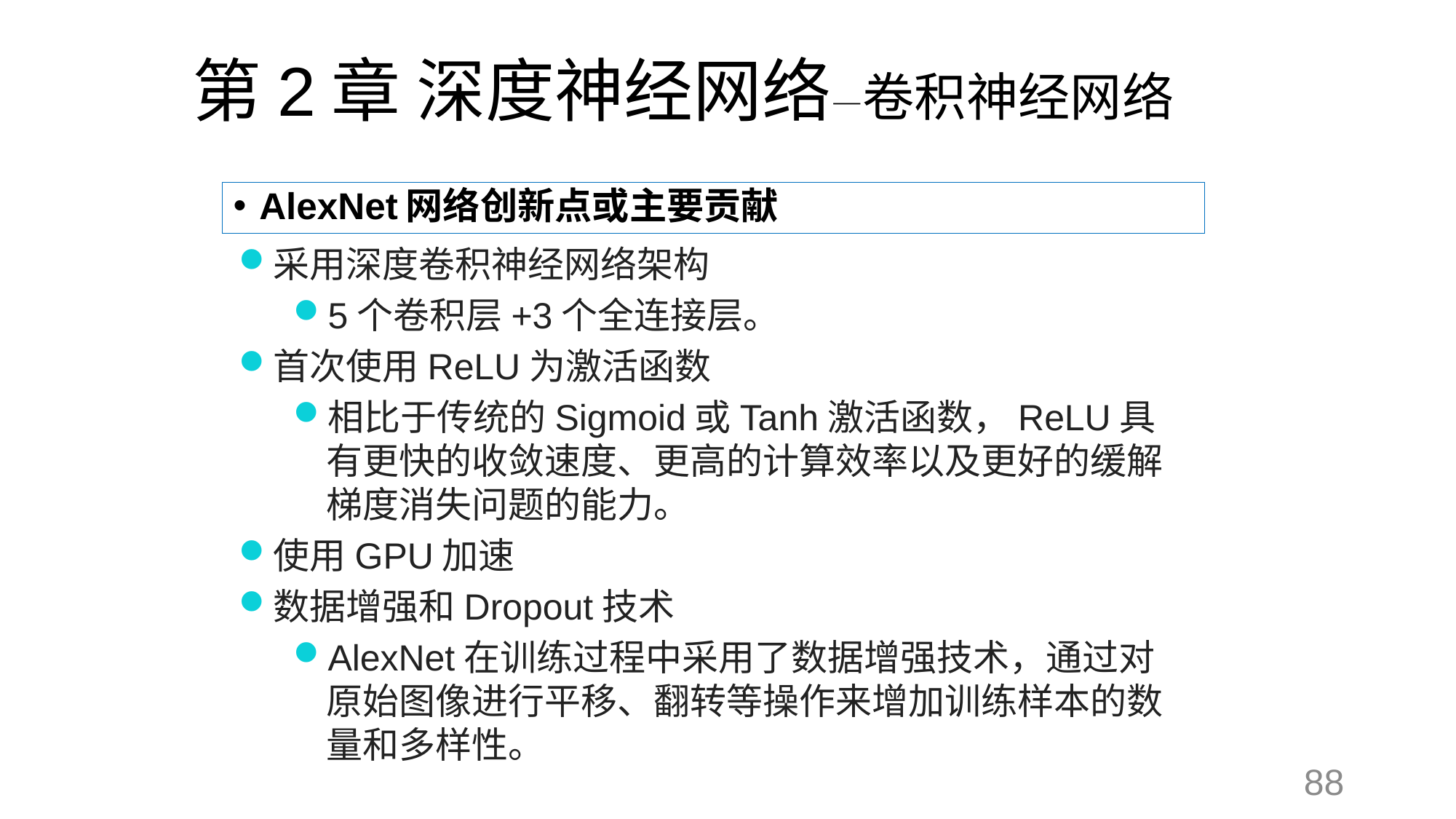

# 第2章 深度神经网络—卷积神经网络
AlexNet网络创新点或主要贡献
采用深度卷积神经网络架构
5个卷积层+3个全连接层。
首次使用ReLU为激活函数
相比于传统的Sigmoid或Tanh激活函数，ReLU具有更快的收敛速度、更高的计算效率以及更好的缓解梯度消失问题的能力。
使用GPU加速
数据增强和Dropout技术
AlexNet在训练过程中采用了数据增强技术，通过对原始图像进行平移、翻转等操作来增加训练样本的数量和多样性。

88